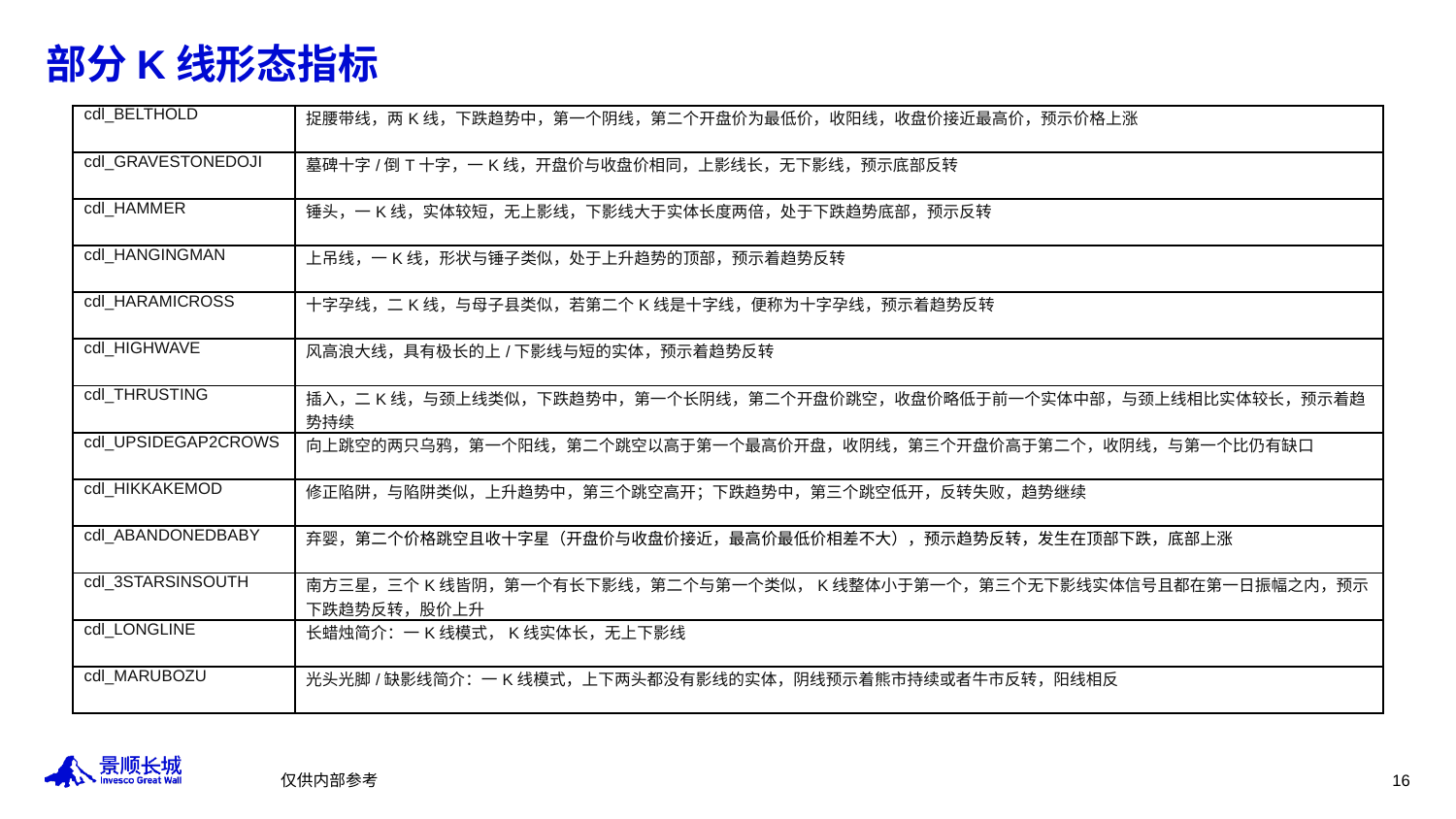

# 部分K线形态指标
| cdl\_BELTHOLD | 捉腰带线，两K线，下跌趋势中，第一个阴线，第二个开盘价为最低价，收阳线，收盘价接近最高价，预示价格上涨 |
| --- | --- |
| cdl\_GRAVESTONEDOJI | 墓碑十字/倒T十字，一K线，开盘价与收盘价相同，上影线长，无下影线，预示底部反转 |
| cdl\_HAMMER | 锤头，一K线，实体较短，无上影线，下影线大于实体长度两倍，处于下跌趋势底部，预示反转 |
| cdl\_HANGINGMAN | 上吊线，一K线，形状与锤子类似，处于上升趋势的顶部，预示着趋势反转 |
| cdl\_HARAMICROSS | 十字孕线，二K线，与母子县类似，若第二个K线是十字线，便称为十字孕线，预示着趋势反转 |
| cdl\_HIGHWAVE | 风高浪大线，具有极长的上/下影线与短的实体，预示着趋势反转 |
| cdl\_THRUSTING | 插入，二K线，与颈上线类似，下跌趋势中，第一个长阴线，第二个开盘价跳空，收盘价略低于前一个实体中部，与颈上线相比实体较长，预示着趋势持续 |
| cdl\_UPSIDEGAP2CROWS | 向上跳空的两只乌鸦，第一个阳线，第二个跳空以高于第一个最高价开盘，收阴线，第三个开盘价高于第二个，收阴线，与第一个比仍有缺口 |
| cdl\_HIKKAKEMOD | 修正陷阱，与陷阱类似，上升趋势中，第三个跳空高开；下跌趋势中，第三个跳空低开，反转失败，趋势继续 |
| cdl\_ABANDONEDBABY | 弃婴，第二个价格跳空且收十字星（开盘价与收盘价接近，最高价最低价相差不大），预示趋势反转，发生在顶部下跌，底部上涨 |
| cdl\_3STARSINSOUTH | 南方三星，三个K线皆阴，第一个有长下影线，第二个与第一个类似，K线整体小于第一个，第三个无下影线实体信号且都在第一日振幅之内，预示下跌趋势反转，股价上升 |
| cdl\_LONGLINE | 长蜡烛简介：一K线模式，K线实体长，无上下影线 |
| cdl\_MARUBOZU | 光头光脚/缺影线简介：一K线模式，上下两头都没有影线的实体，阴线预示着熊市持续或者牛市反转，阳线相反 |
仅供内部参考
16